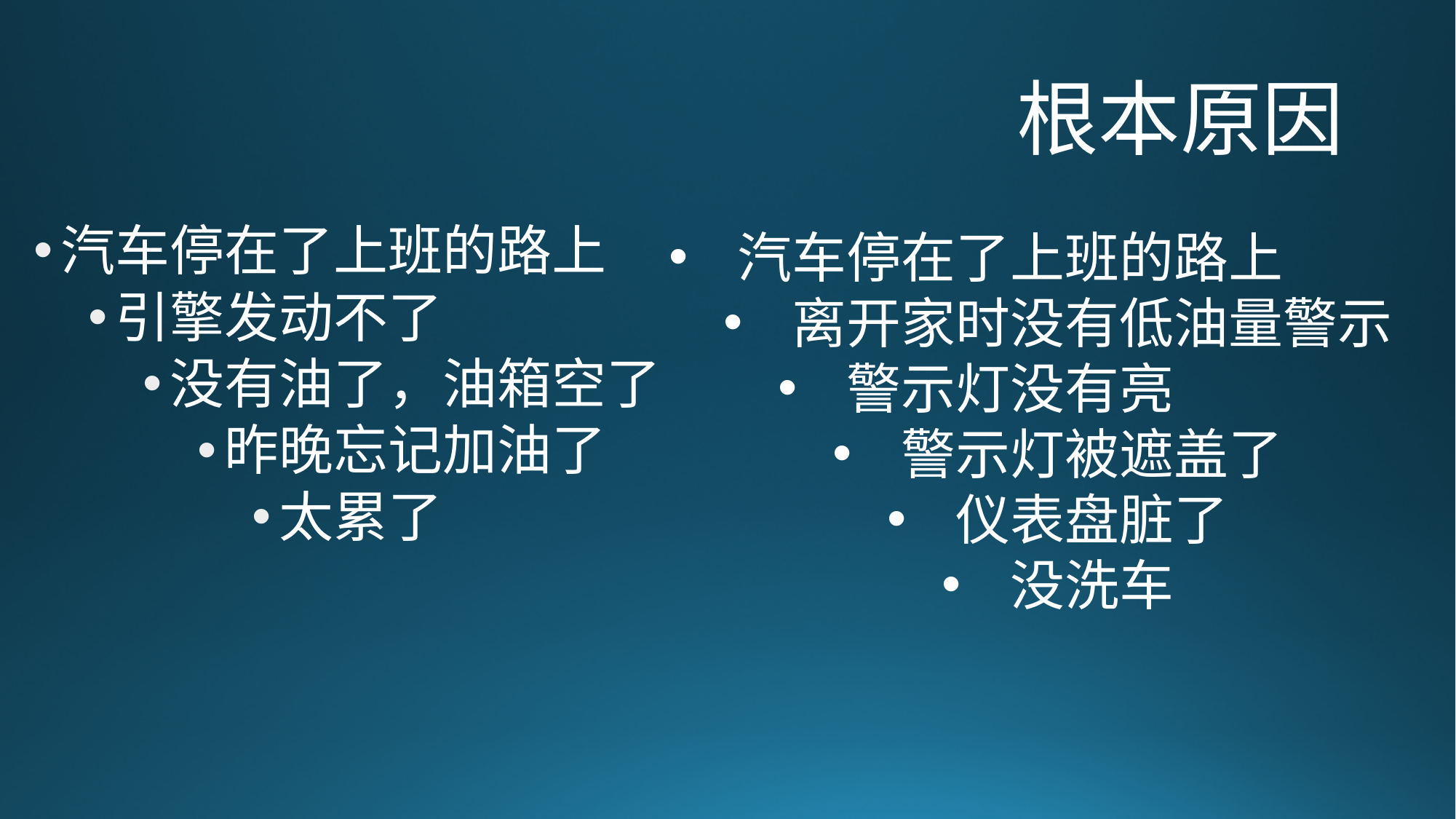

# 根本原因
汽车停在了上班的路上
引擎发动不了
没有油了，油箱空了
昨晚忘记加油了
太累了
汽车停在了上班的路上
离开家时没有低油量警示
警示灯没有亮
警示灯被遮盖了
仪表盘脏了
没洗车